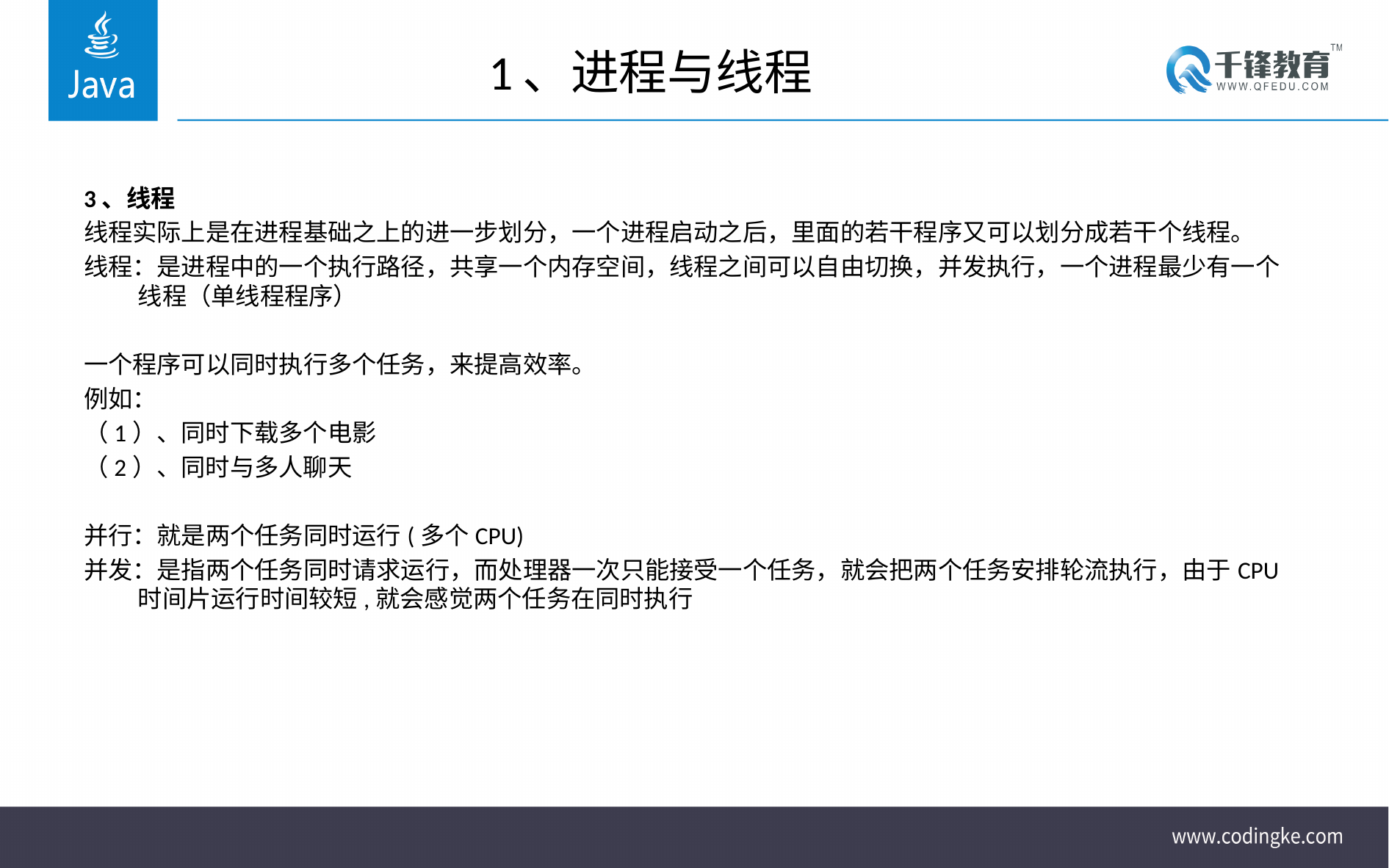

# 1、进程与线程
3、线程
线程实际上是在进程基础之上的进一步划分，一个进程启动之后，里面的若干程序又可以划分成若干个线程。
线程：是进程中的一个执行路径，共享一个内存空间，线程之间可以自由切换，并发执行，一个进程最少有一个线程（单线程程序）

一个程序可以同时执行多个任务，来提高效率。
例如：
（1）、同时下载多个电影
（2）、同时与多人聊天

并行：就是两个任务同时运行(多个CPU)
并发：是指两个任务同时请求运行，而处理器一次只能接受一个任务，就会把两个任务安排轮流执行，由于CPU时间片运行时间较短,就会感觉两个任务在同时执行